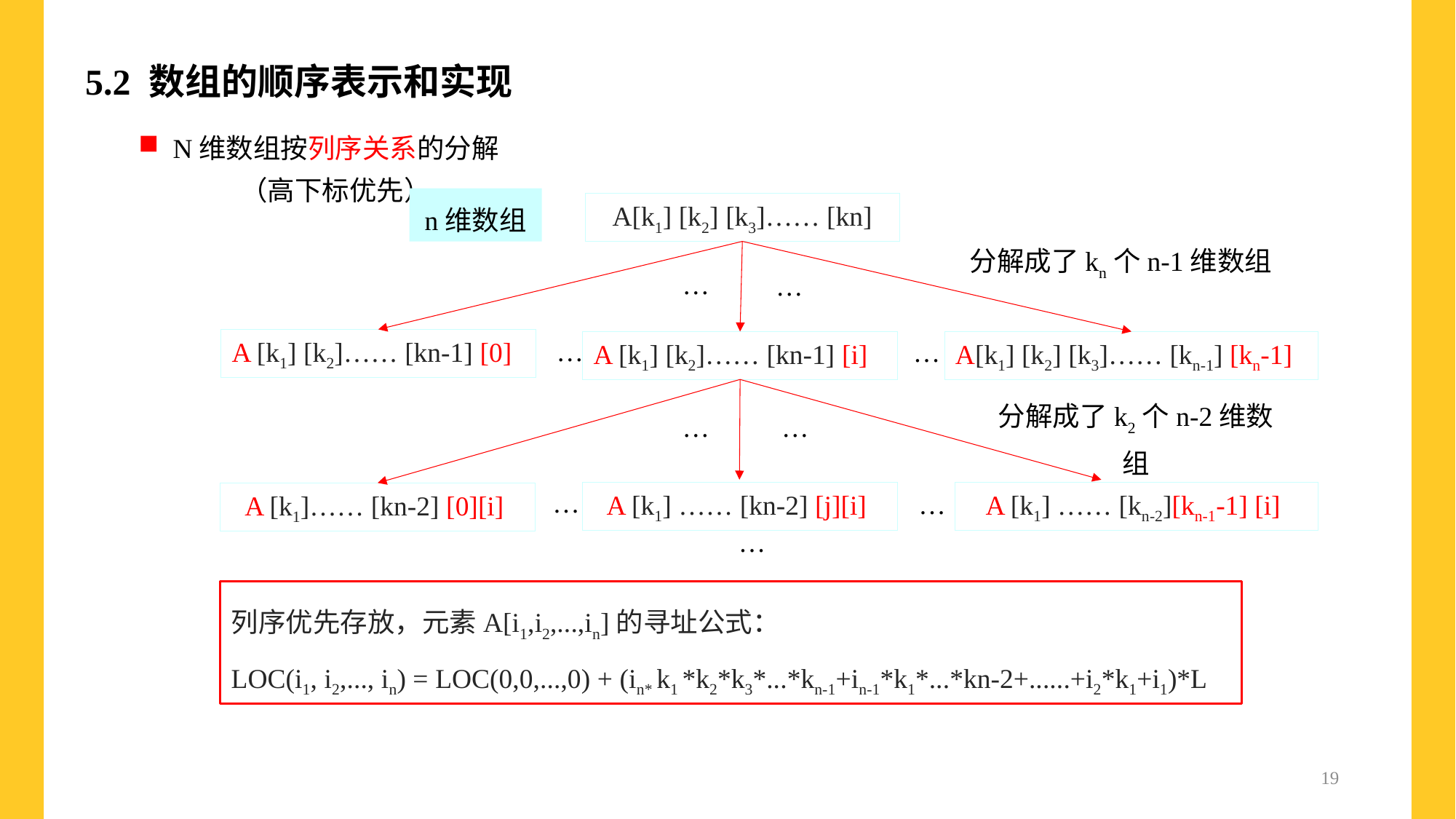

5.2 数组的顺序表示和实现
N维数组按列序关系的分解（高下标优先）
n维数组
A[k1] [k2] [k3]…… [kn]
分解成了kn个n-1维数组
…
…
…
…
A [k1] [k2]…… [kn-1] [0]
A [k1] [k2]…… [kn-1] [i]
A[k1] [k2] [k3]…… [kn-1] [kn-1]
分解成了k2个n-2维数组
…
…
…
…
A [k1] …… [kn-2] [j][i]
A [k1] …… [kn-2][kn-1-1] [i]
A [k1]…… [kn-2] [0][i]
…
列序优先存放，元素A[i1,i2,...,in]的寻址公式：
LOC(i1, i2,..., in) = LOC(0,0,...,0) + (in* k1 *k2*k3*...*kn-1+in-1*k1*...*kn-2+......+i2*k1+i1)*L
19